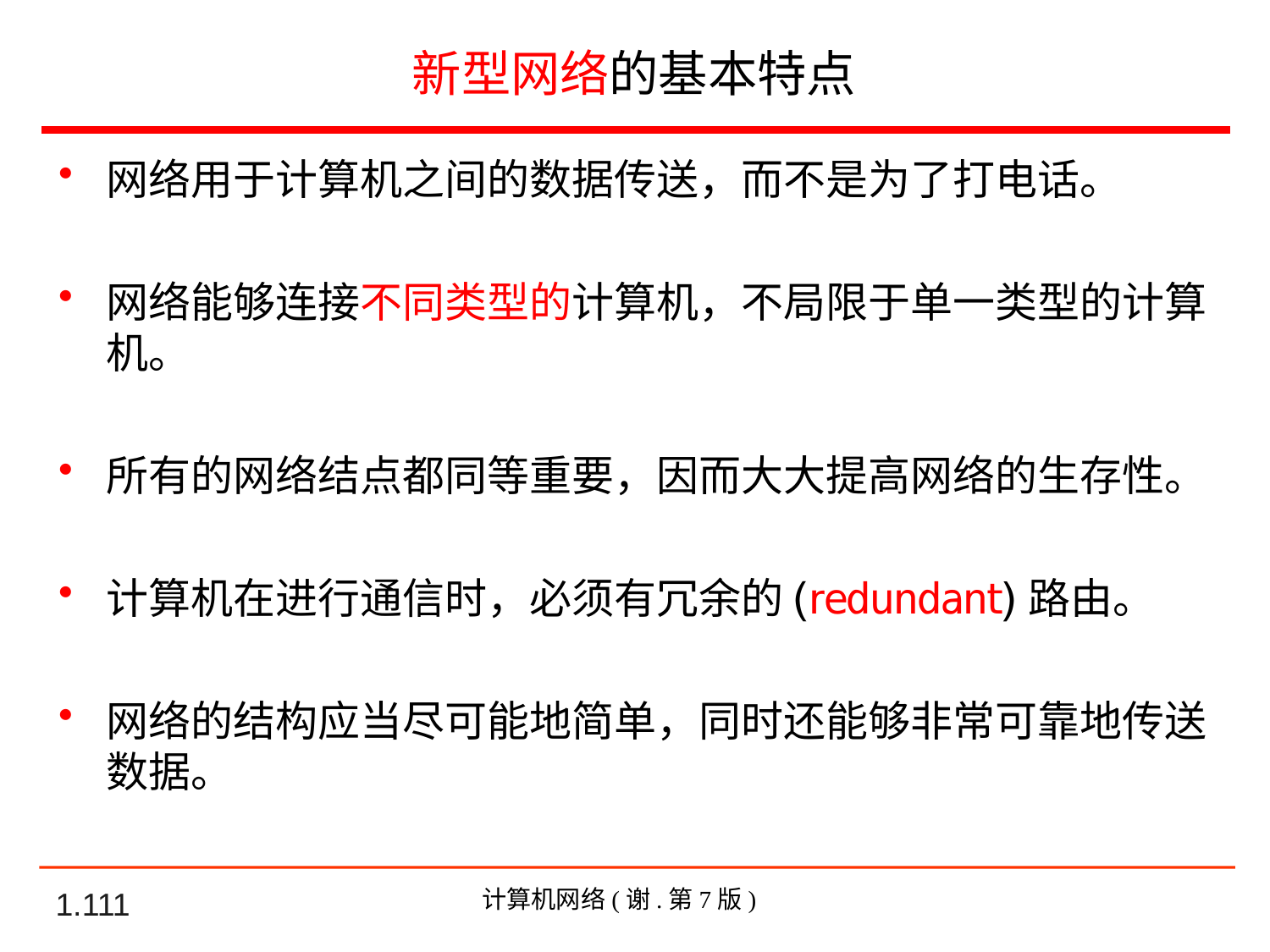

新型网络的基本特点
网络用于计算机之间的数据传送，而不是为了打电话。

网络能够连接不同类型的计算机，不局限于单一类型的计算机。

所有的网络结点都同等重要，因而大大提高网络的生存性。

计算机在进行通信时，必须有冗余的(redundant)路由。

网络的结构应当尽可能地简单，同时还能够非常可靠地传送数据。